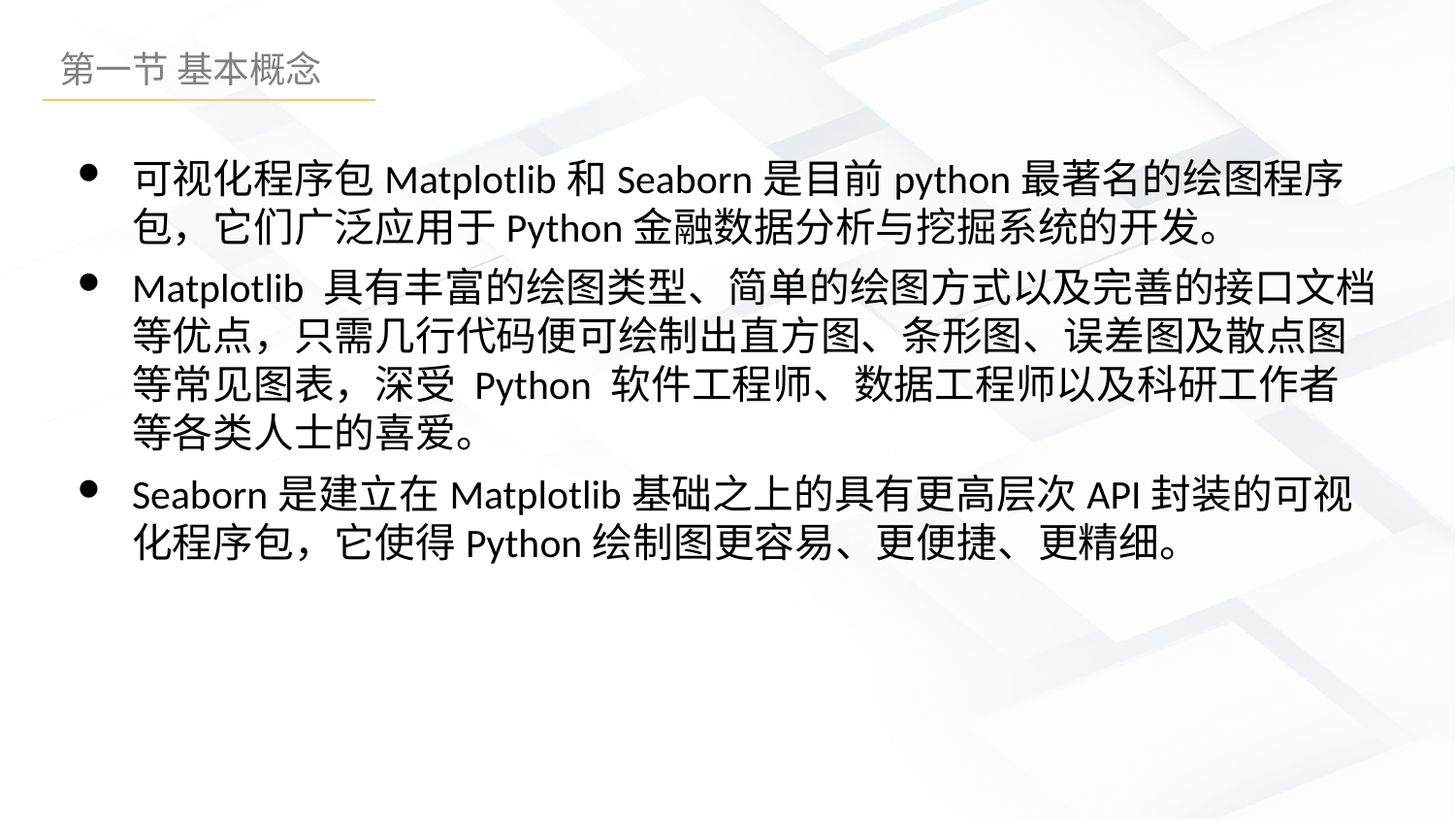

可视化程序包Matplotlib和Seaborn是目前python最著名的绘图程序包，它们广泛应用于Python金融数据分析与挖掘系统的开发。
Matplotlib 具有丰富的绘图类型、简单的绘图方式以及完善的接口文档等优点，只需几行代码便可绘制出直方图、条形图、误差图及散点图等常见图表，深受 Python 软件工程师、数据工程师以及科研工作者等各类人士的喜爱。
Seaborn是建立在Matplotlib基础之上的具有更高层次API封装的可视化程序包，它使得Python绘制图更容易、更便捷、更精细。